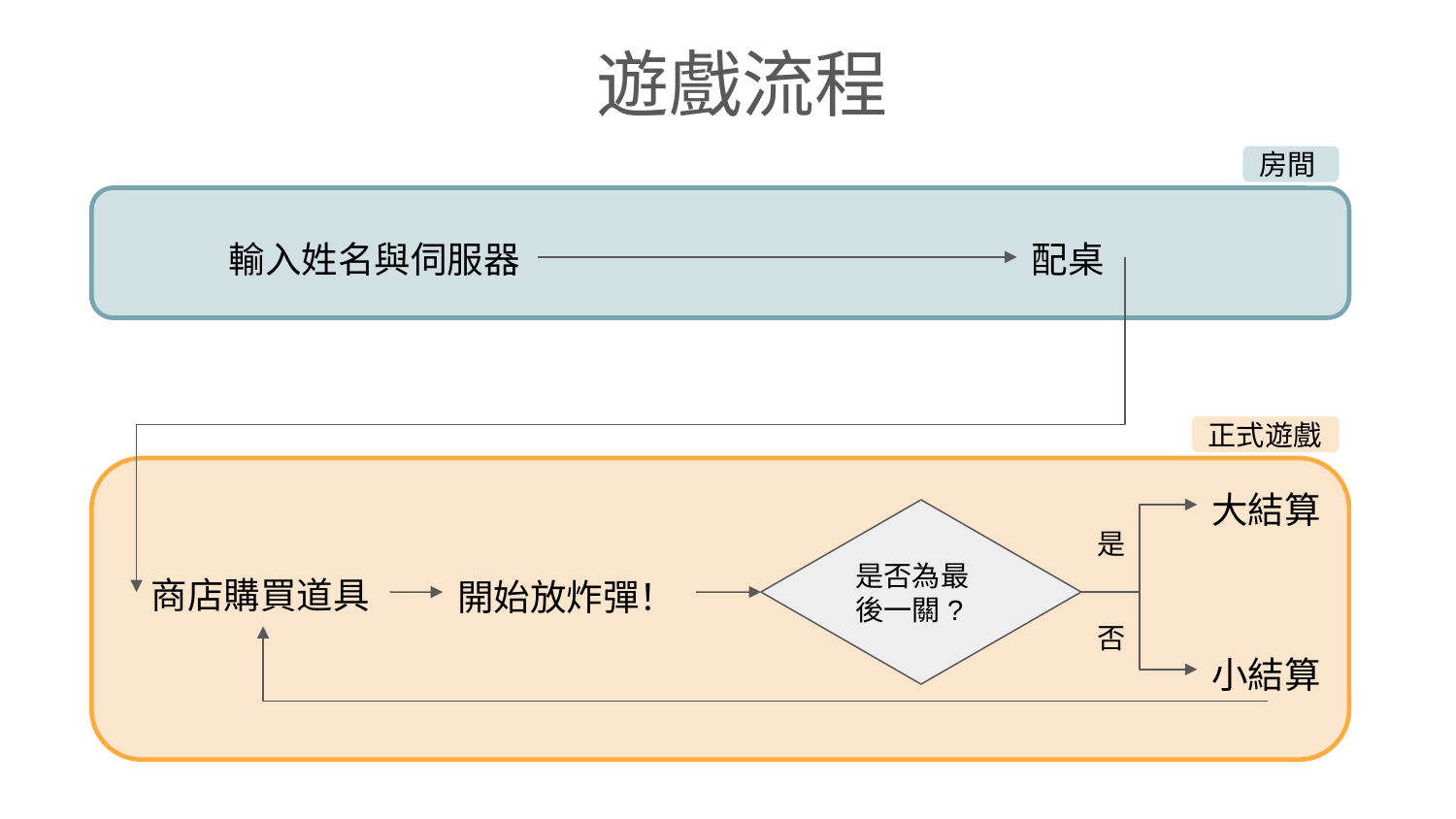

# 遊戲流程
房間

輸入姓名與伺服器
配桌
正式遊戲

大結算
是否為最後一關?
是
商店購買道具
開始放炸彈！
否
小結算